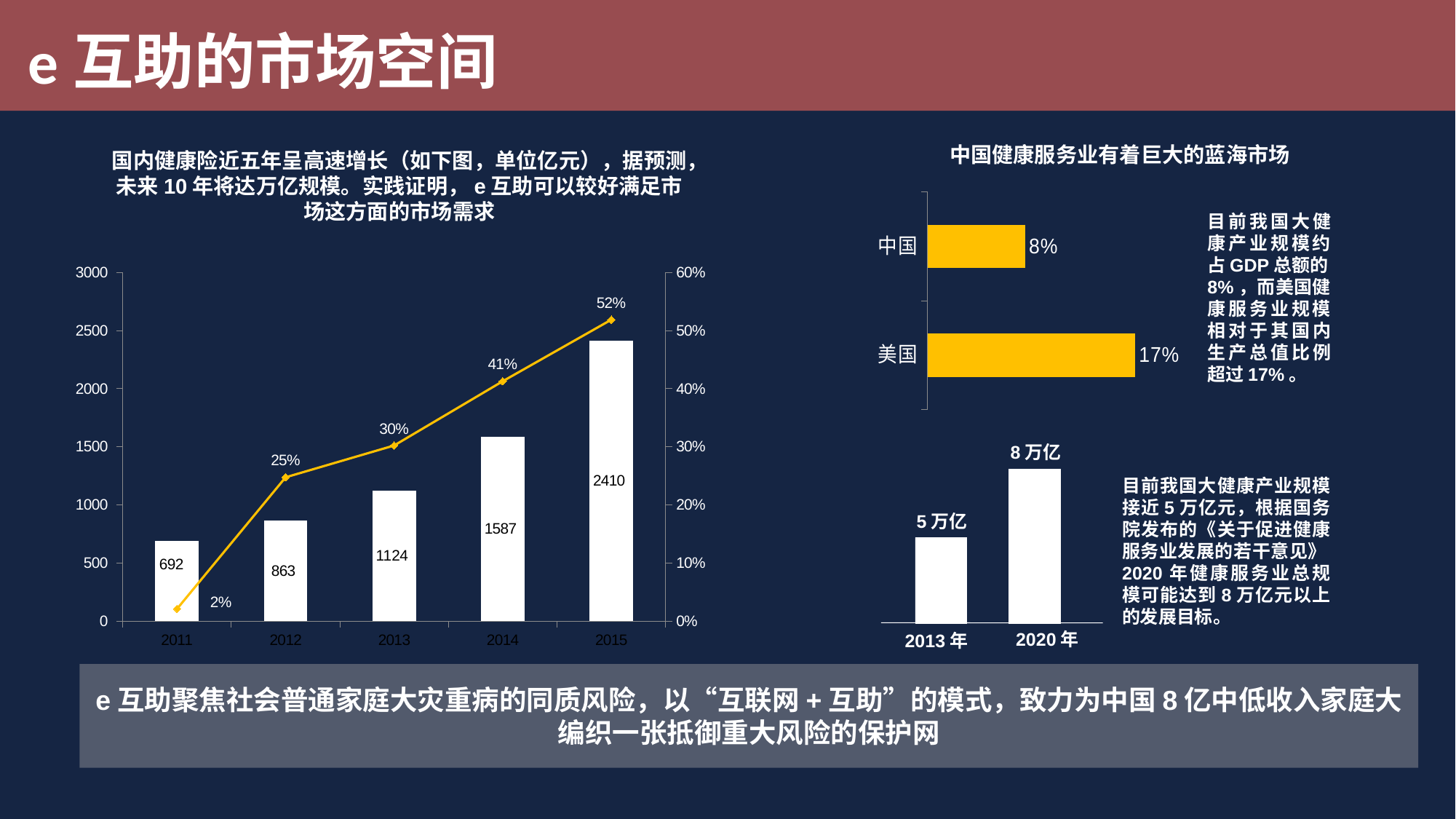

e互助的市场空间
中国健康服务业有着巨大的蓝海市场
国内健康险近五年呈高速增长（如下图，单位亿元），据预测，未来10年将达万亿规模。实践证明，e互助可以较好满足市场这方面的市场需求

### Chart

| Category |  |
|---|---|
| 美国 | 0.17 |
| 中国 | 0.08000000000000004 |
目前我国大健康产业规模约占GDP总额的8%，而美国健康服务业规模相对于其国内生产总值比例超过17%。

### Chart

| Category | 健康险 | 同比增长 |
|---|---|---|
| 2011 | 691.7 | 0.02095940959409593 |
| 2012 | 862.8 | 0.24736157293624395 |
| 2013 | 1123.5 | 0.30215577190542553 |
| 2014 | 1587.2 | 0.412728081886962 |
| 2015 | 2410.4 | 0.5186491935483911 |
8万亿

目前我国大健康产业规模接近5万亿元，根据国务院发布的《关于促进健康服务业发展的若干意见》2020年健康服务业总规模可能达到8万亿元以上的发展目标。
5万亿

2020年
2013年
e互助聚焦社会普通家庭大灾重病的同质风险，以“互联网+互助”的模式，致力为中国8亿中低收入家庭大编织一张抵御重大风险的保护网